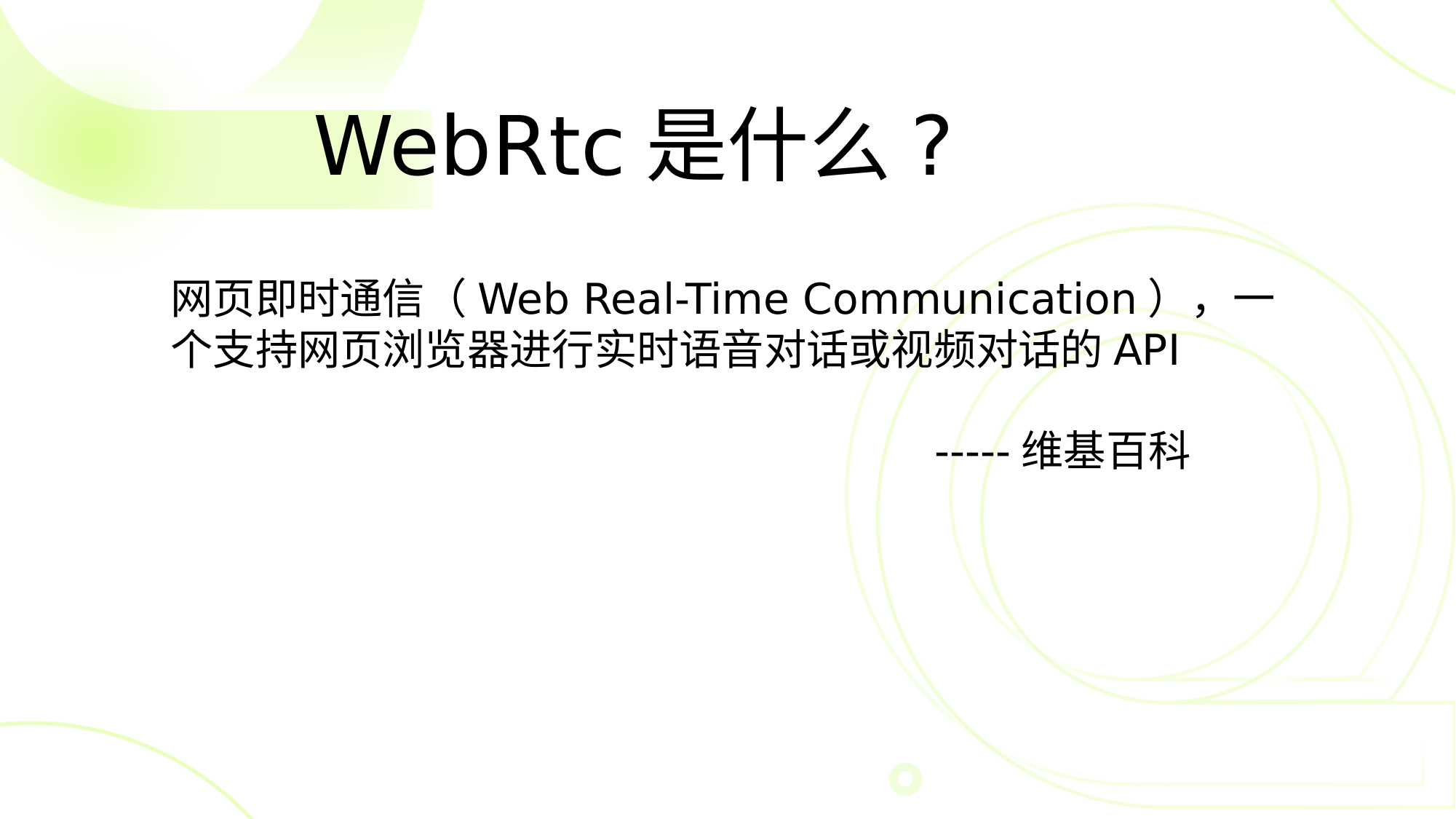

WebRtc是什么?
网页即时通信（Web Real-Time Communication），一个支持网页浏览器进行实时语音对话或视频对话的API

							-----维基百科